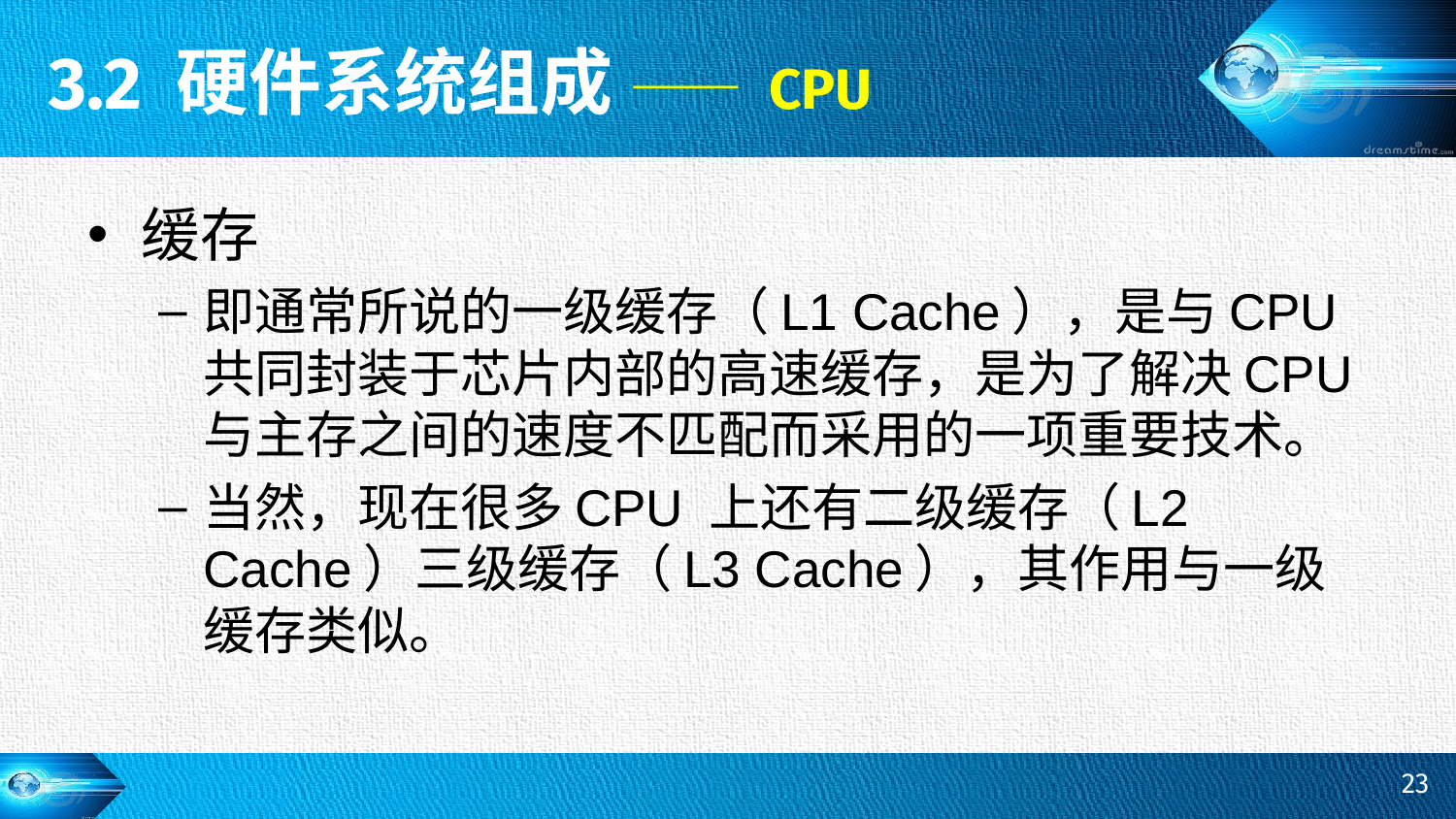

3.2 硬件系统组成 —— CPU
缓存
即通常所说的一级缓存（L1 Cache），是与CPU共同封装于芯片内部的高速缓存，是为了解决CPU 与主存之间的速度不匹配而采用的一项重要技术。
当然，现在很多CPU 上还有二级缓存（L2 Cache）三级缓存（L3 Cache），其作用与一级缓存类似。
23